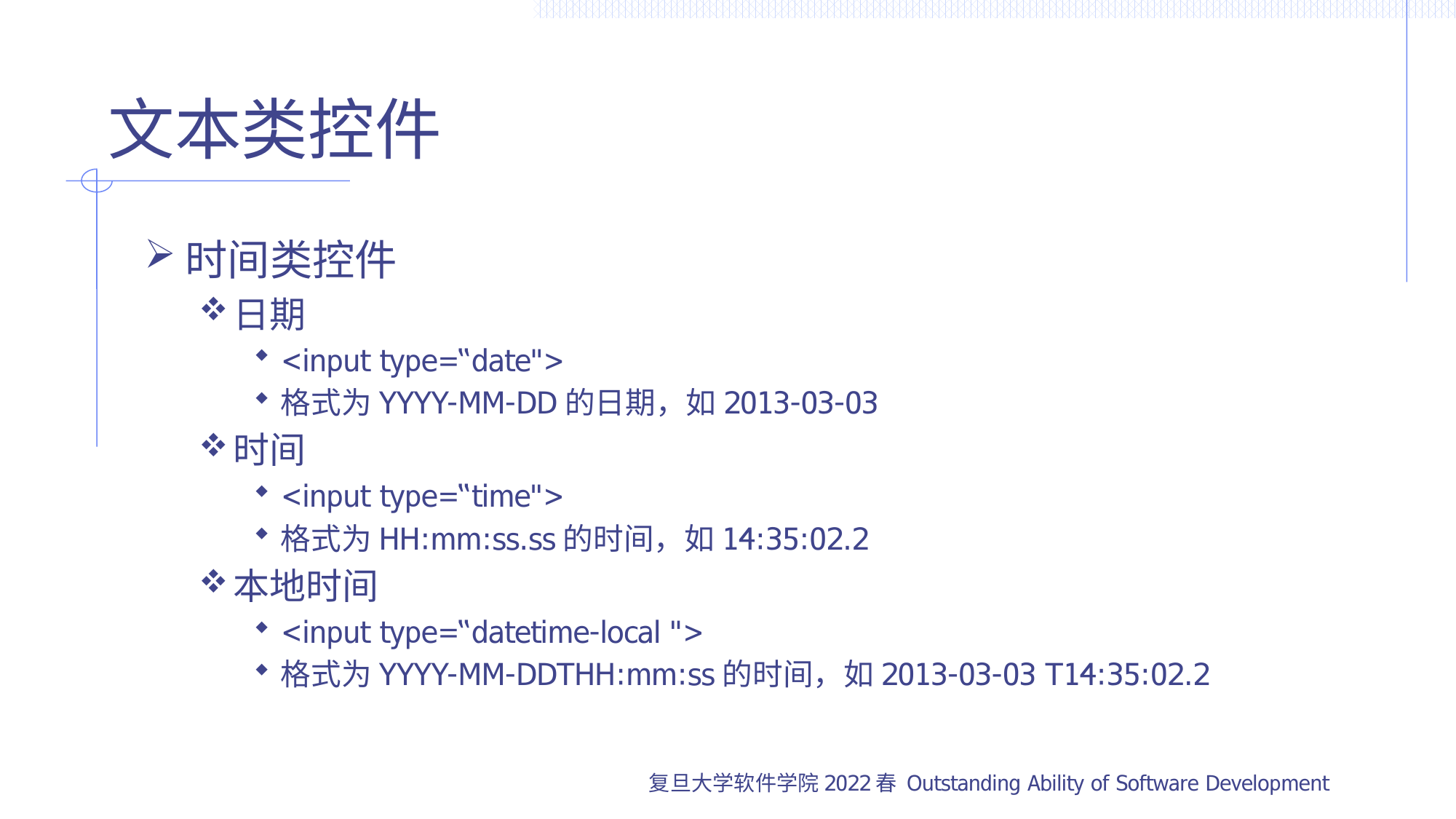

# 文本类控件
时间类控件
日期
<input type=“date">
格式为YYYY-MM-DD的日期，如2013-03-03
时间
<input type=“time">
格式为HH:mm:ss.ss的时间，如14:35:02.2
本地时间
<input type=“datetime-local ">
格式为YYYY-MM-DDTHH:mm:ss的时间，如2013-03-03 T14:35:02.2